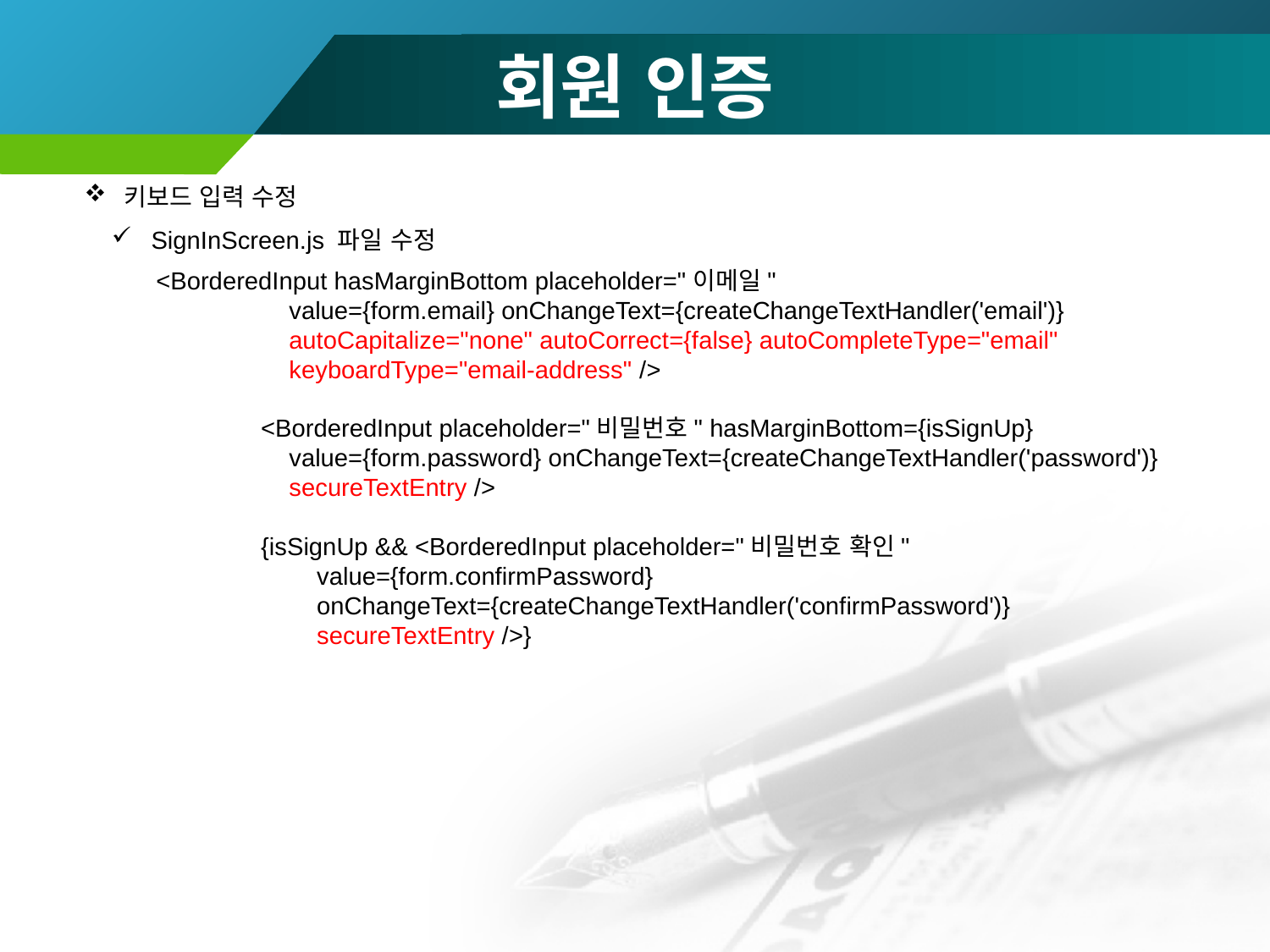

# 회원 인증
키보드 입력 수정
SignInScreen.js 파일 수정
 <BorderedInput hasMarginBottom placeholder="이메일"
                    value={form.email} onChangeText={createChangeTextHandler('email')}
                    autoCapitalize="none" autoCorrect={false} autoCompleteType="email"
                    keyboardType="email-address" />

                <BorderedInput placeholder="비밀번호" hasMarginBottom={isSignUp}
                    value={form.password} onChangeText={createChangeTextHandler('password')}
                    secureTextEntry />

                {isSignUp && <BorderedInput placeholder="비밀번호 확인"
                        value={form.confirmPassword}
                        onChangeText={createChangeTextHandler('confirmPassword')}
                        secureTextEntry />}